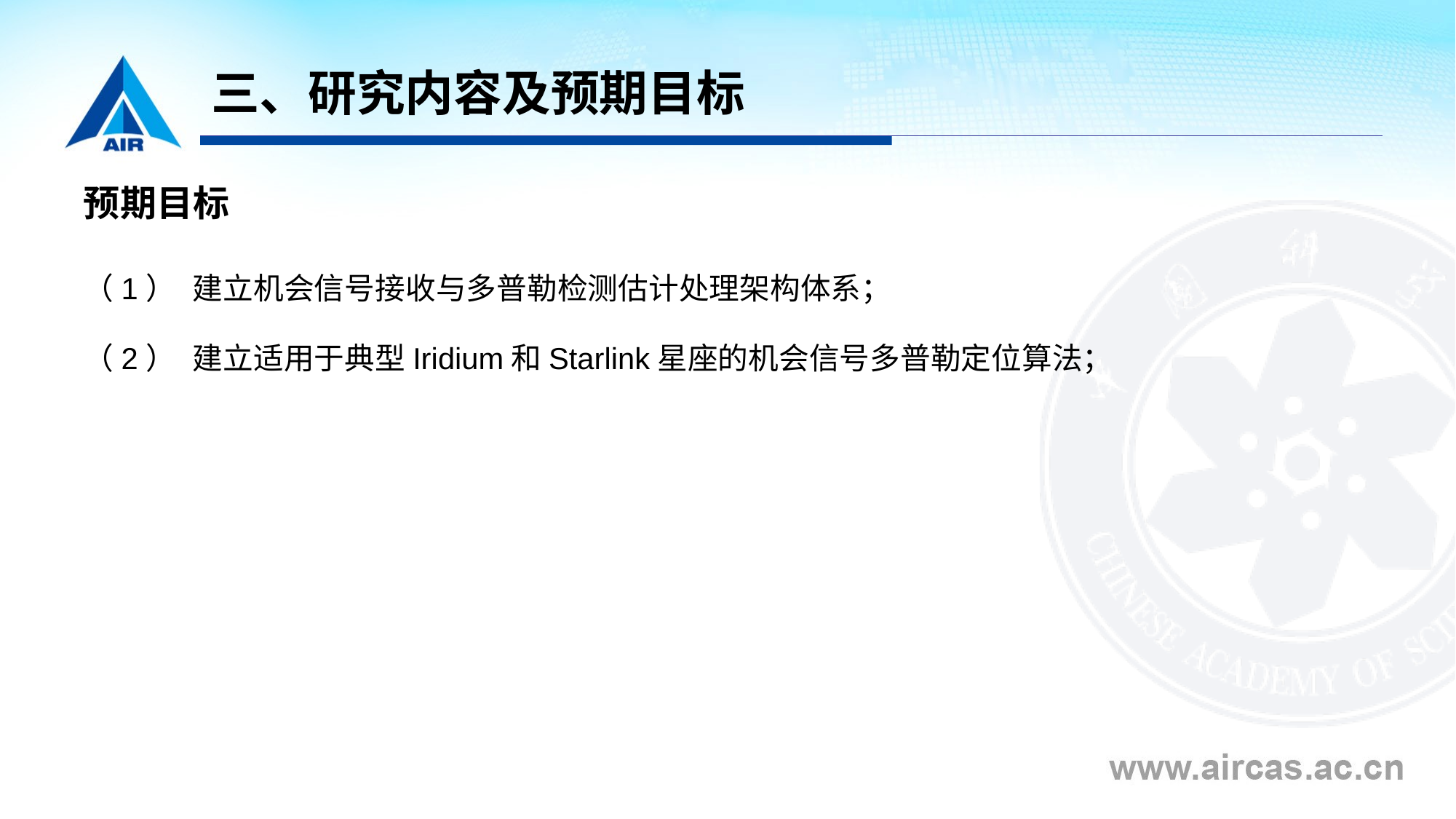

# 三、研究内容及预期目标
预期目标
（1）	建立机会信号接收与多普勒检测估计处理架构体系；
（2）	建立适用于典型Iridium和Starlink星座的机会信号多普勒定位算法；